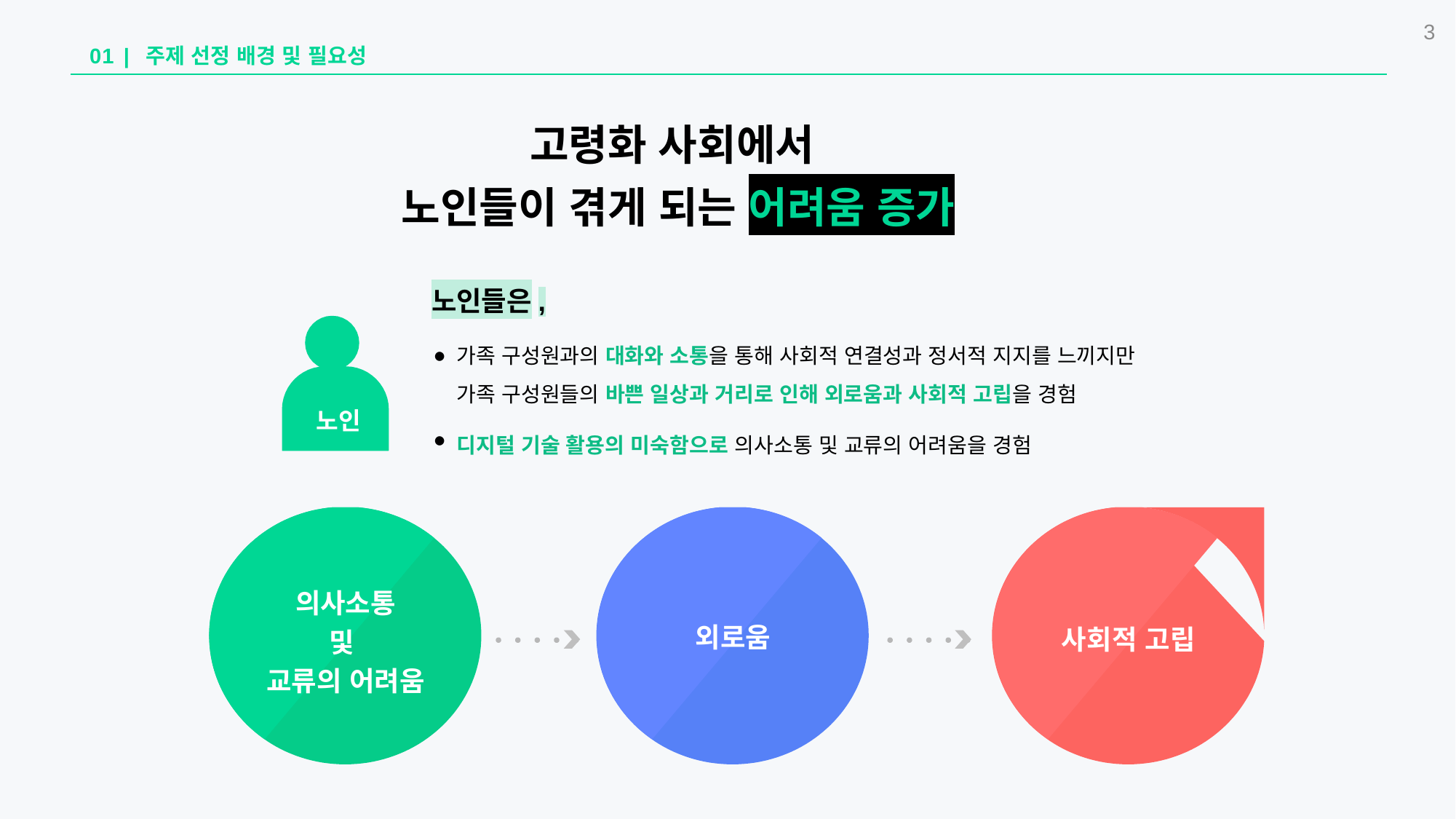

3
01 | 주제 선정 배경 및 필요성

          고령화 사회에서
노인들이 겪게 되는 어려움 증가

.
노인들은,
.

가족 구성원과의 대화와 소통을 통해 사회적 연결성과 정서적 지지를 느끼지만
가족 구성원들의 바쁜 일상과 거리로 인해 외로움과 사회적 고립을 경험

디지털 기술 활용의 미숙함으로 의사소통 및 교류의 어려움을 경험

노인

의사소통
및
교류의 어려움
사회적 고립
외로움